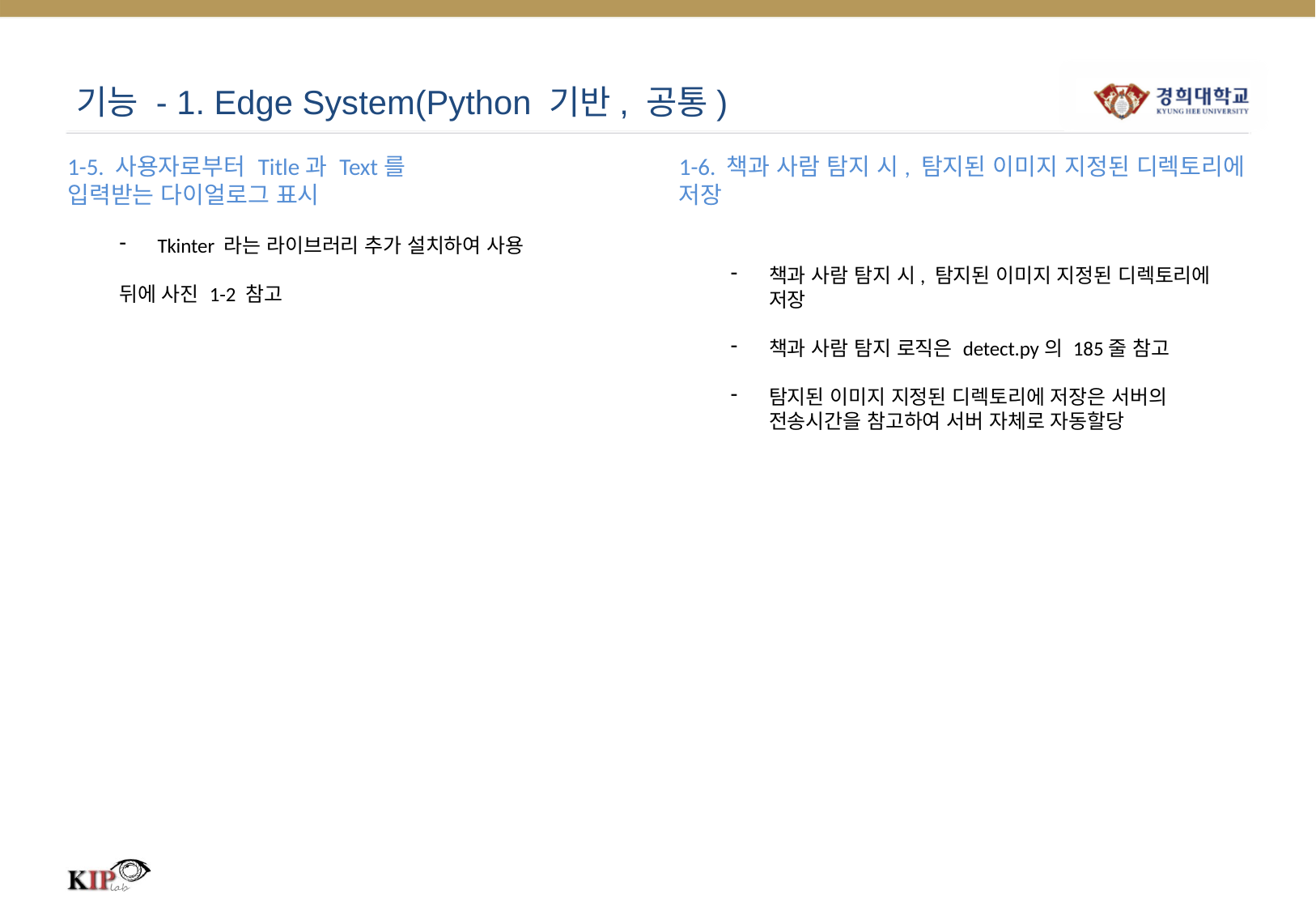

# 기능 - 1. Edge System(Python 기반, 공통)
1-5. 사용자로부터 Title과 Text를
입력받는 다이얼로그 표시
Tkinter 라는 라이브러리 추가 설치하여 사용
뒤에 사진 1-2 참고

1-6. 책과 사람 탐지 시, 탐지된 이미지 지정된 디렉토리에 저장

책과 사람 탐지 시, 탐지된 이미지 지정된 디렉토리에 저장
책과 사람 탐지 로직은 detect.py의 185줄 참고
탐지된 이미지 지정된 디렉토리에 저장은 서버의 전송시간을 참고하여 서버 자체로 자동할당